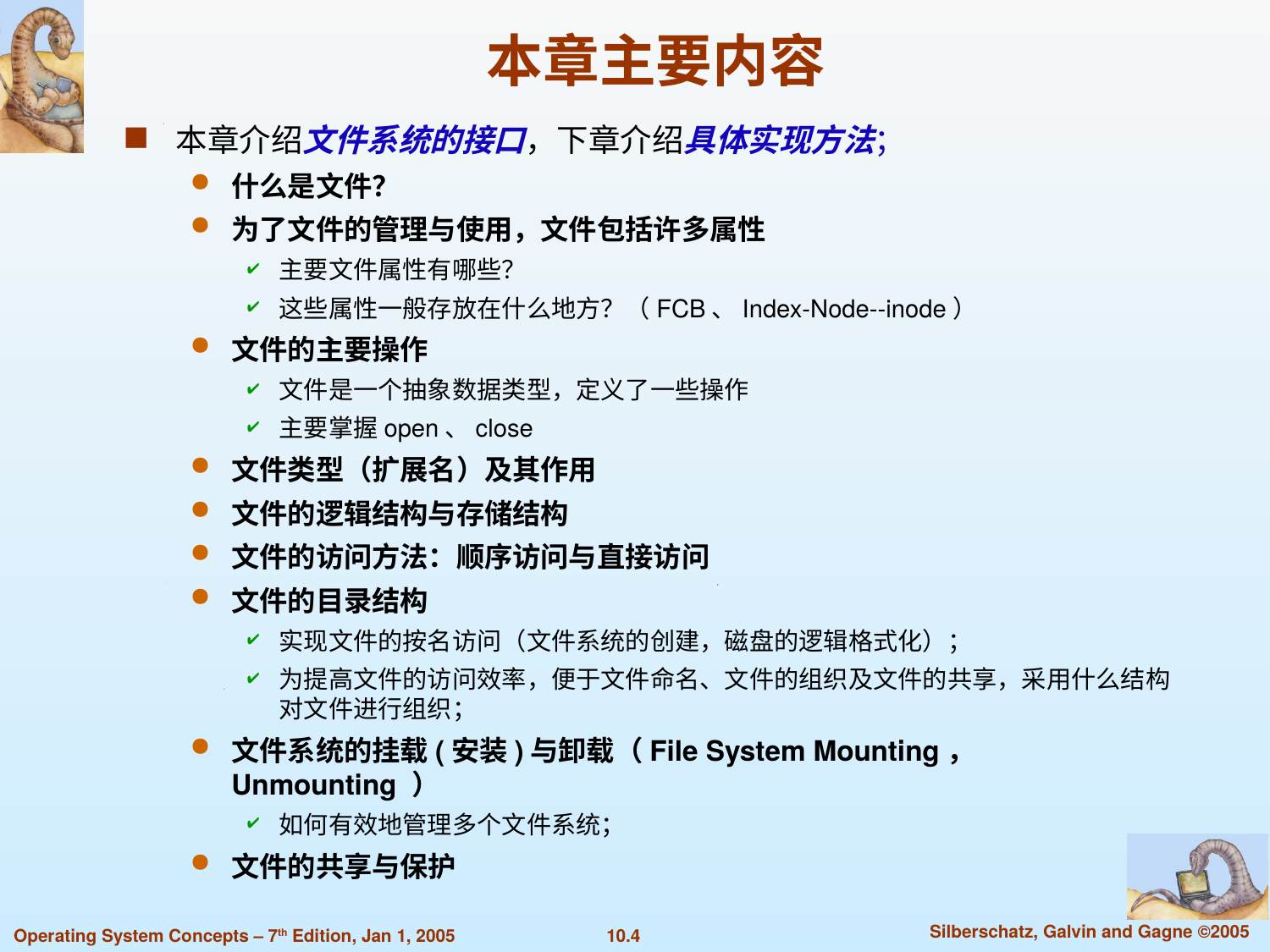

本章主要内容
本章介绍文件系统的接口，下章介绍具体实现方法；
什么是文件？
为了文件的管理与使用，文件包括许多属性
主要文件属性有哪些？
这些属性一般存放在什么地方？（FCB、Index-Node--inode）
文件的主要操作
文件是一个抽象数据类型，定义了一些操作
主要掌握open、close
文件类型（扩展名）及其作用
文件的逻辑结构与存储结构
文件的访问方法：顺序访问与直接访问
文件的目录结构
实现文件的按名访问（文件系统的创建，磁盘的逻辑格式化）；
为提高文件的访问效率，便于文件命名、文件的组织及文件的共享，采用什么结构对文件进行组织；
文件系统的挂载(安装)与卸载（File System Mounting， Unmounting ）
如何有效地管理多个文件系统；
文件的共享与保护